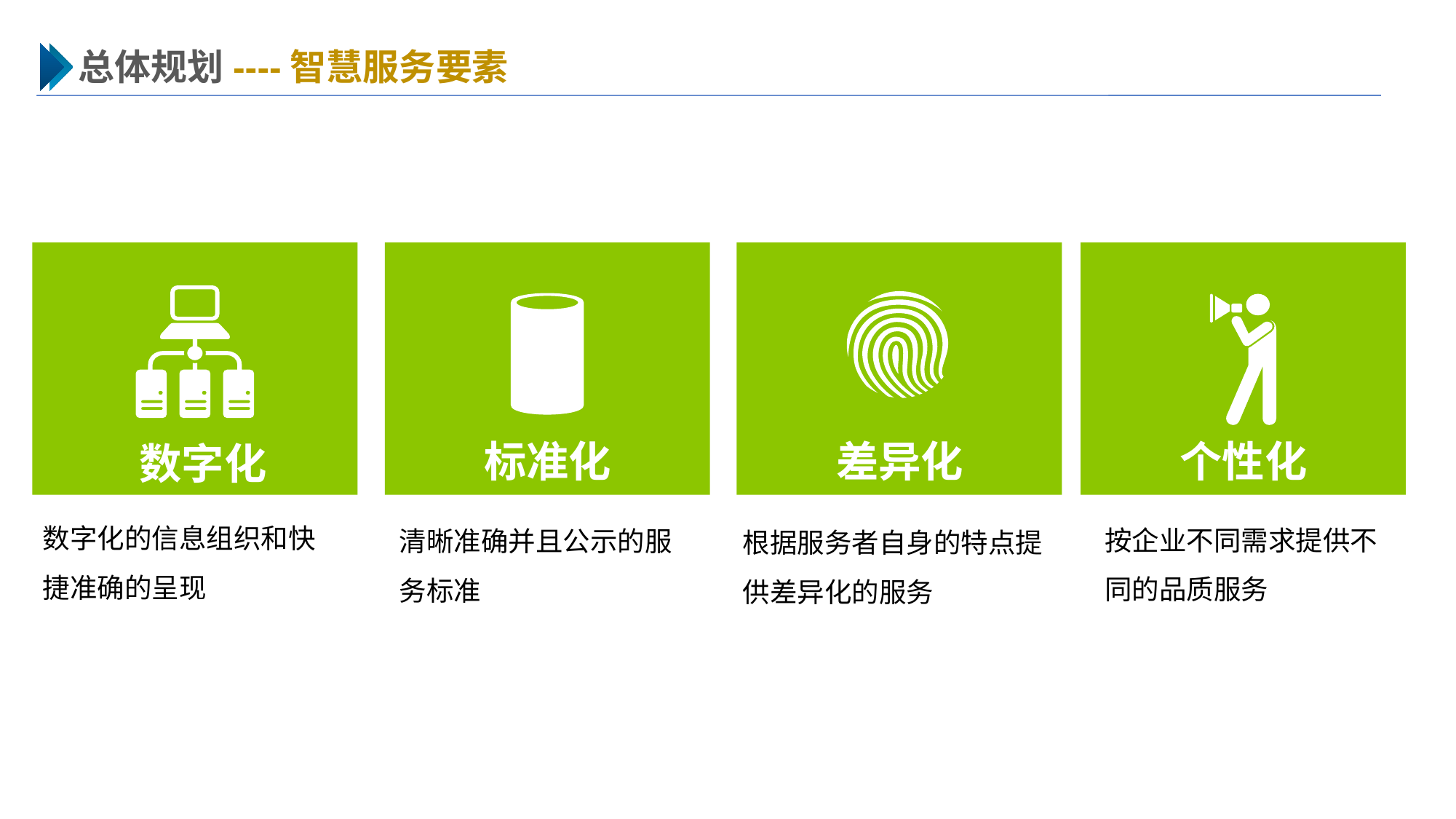

总体规划----智慧服务要素

标准化

差异化

个性化

数字化
数字化的信息组织和快捷准确的呈现
按企业不同需求提供不
同的品质服务
清晰准确并且公示的服务标准
根据服务者自身的特点提
供差异化的服务